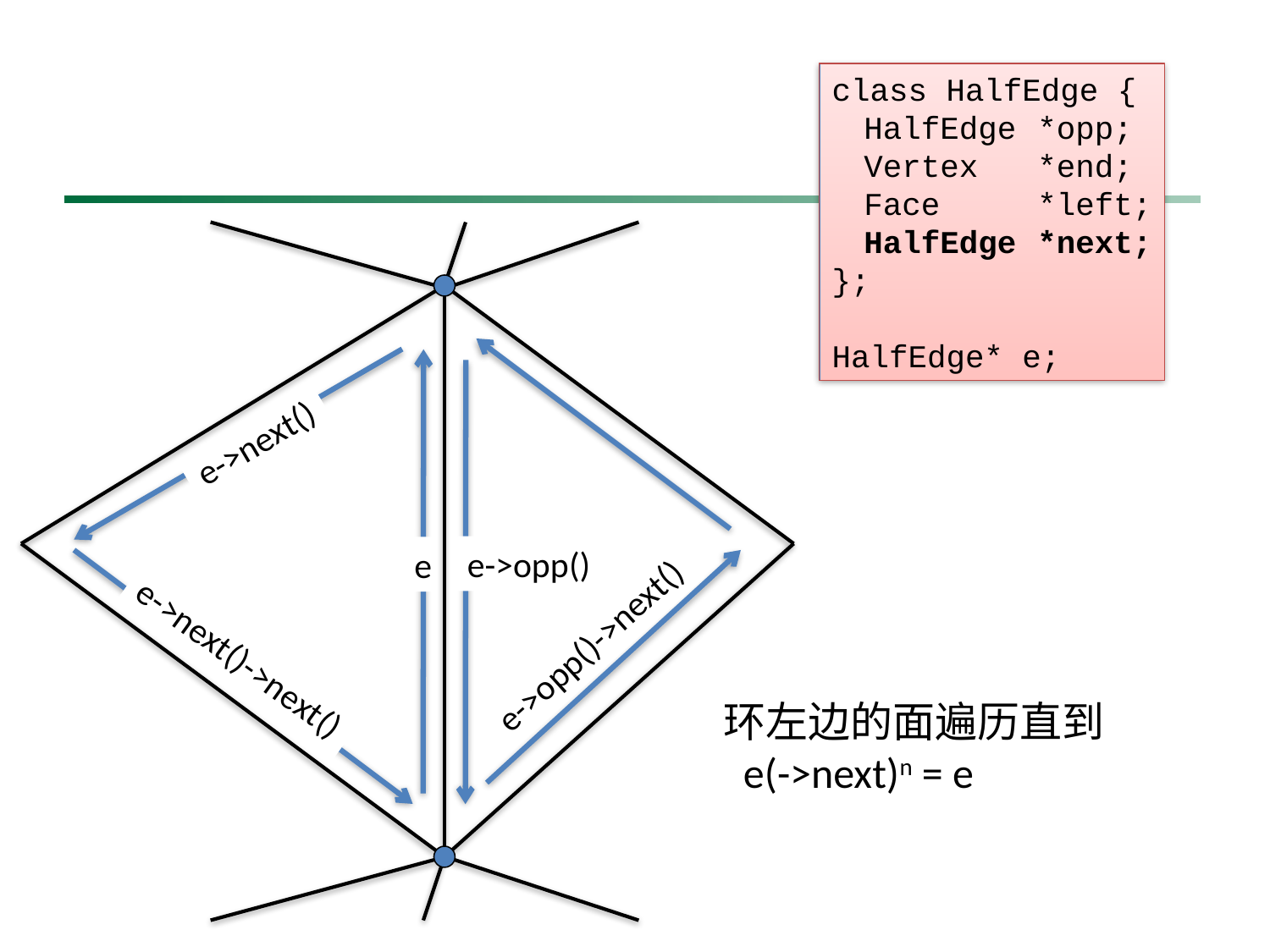

class HalfEdge {
	HalfEdge	*opp;
	Vertex	*end;
	Face	*left;
	HalfEdge	*next;
};

HalfEdge* e;

e->next()
e->opp()
e
e->opp()->next()
e->next()->next()
环左边的面遍历直到
 e(->next)n = e